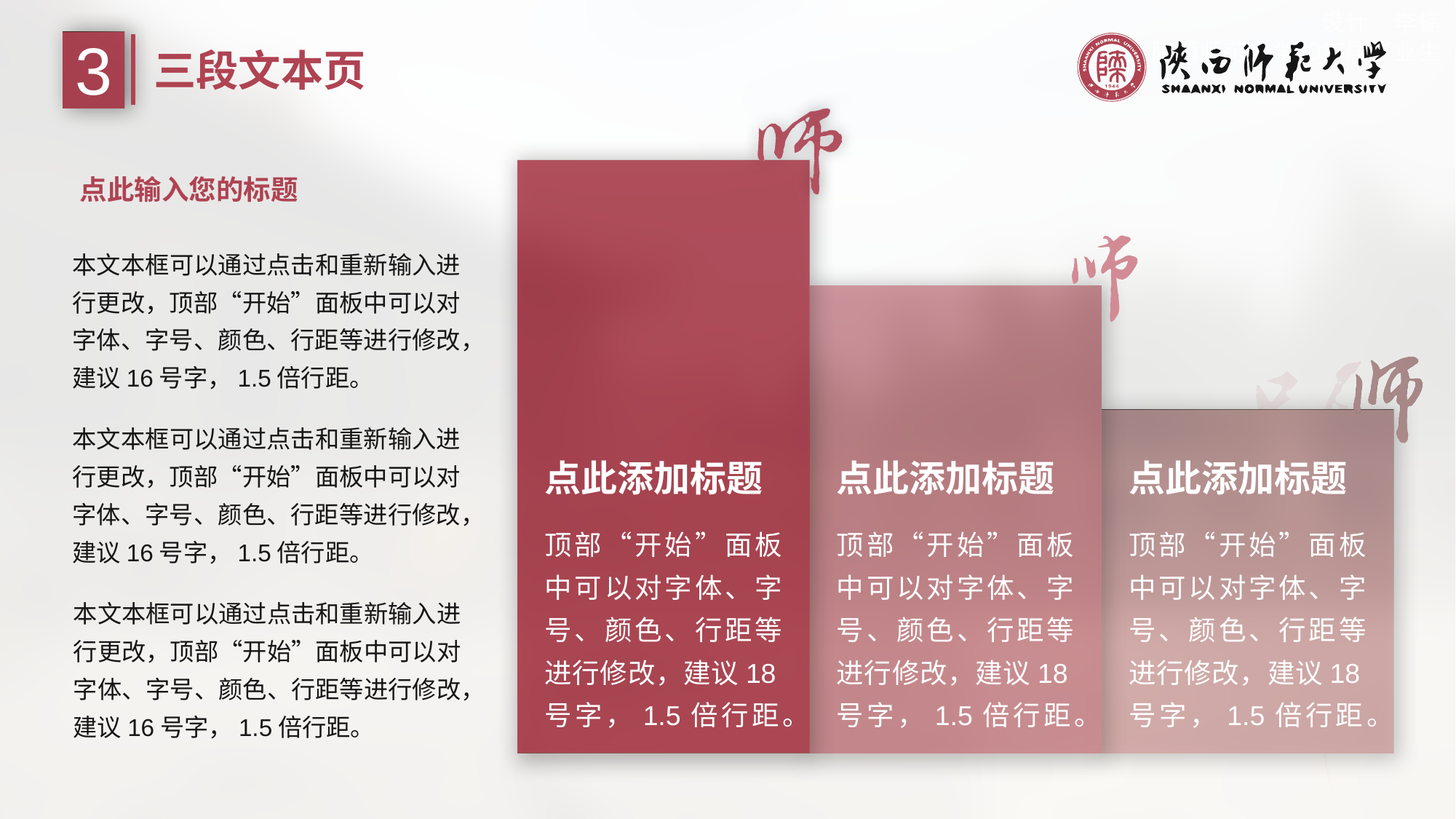

3
三段文本页

点此输入您的标题
本文本框可以通过点击和重新输入进行更改，顶部“开始”面板中可以对字体、字号、颜色、行距等进行修改，建议16号字，1.5倍行距。

本文本框可以通过点击和重新输入进行更改，顶部“开始”面板中可以对字体、字号、颜色、行距等进行修改，建议16号字，1.5倍行距。
点此添加标题
点此添加标题
点此添加标题
顶部“开始”面板中可以对字体、字号、颜色、行距等进行修改，建议18号字，1.5倍行距。
顶部“开始”面板中可以对字体、字号、颜色、行距等进行修改，建议18号字，1.5倍行距。
顶部“开始”面板中可以对字体、字号、颜色、行距等进行修改，建议18号字，1.5倍行距。
本文本框可以通过点击和重新输入进行更改，顶部“开始”面板中可以对字体、字号、颜色、行距等进行修改，建议16号字，1.5倍行距。